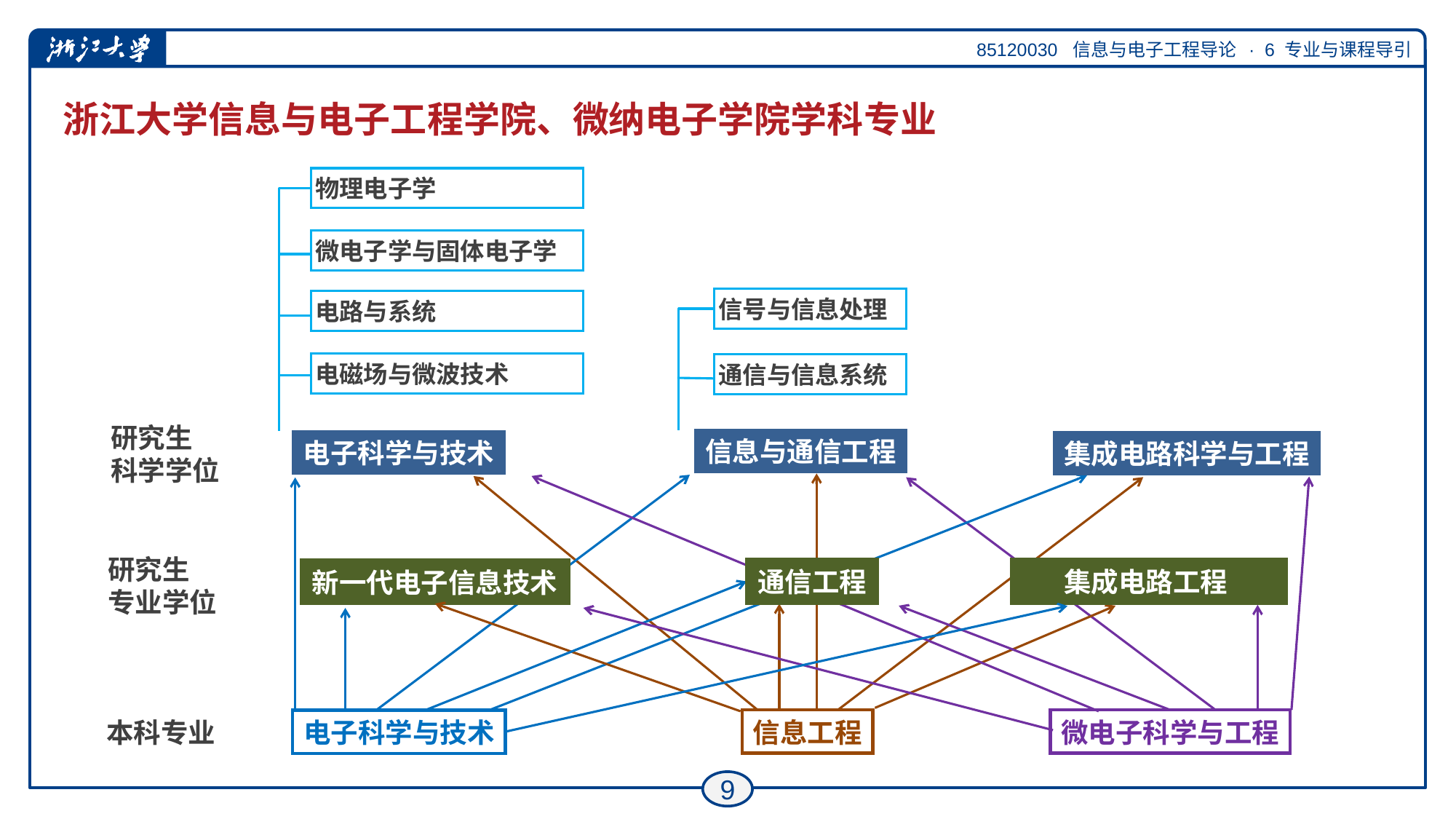

# 浙江大学信息与电子工程学院、微纳电子学院学科专业
物理电子学
微电子学与固体电子学
信号与信息处理
电路与系统
电磁场与微波技术
通信与信息系统
研究生
科学学位
信息与通信工程
电子科学与技术
集成电路科学与工程
研究生
专业学位
通信工程
集成电路工程
新一代电子信息技术
信息工程
微电子科学与工程
本科专业
电子科学与技术